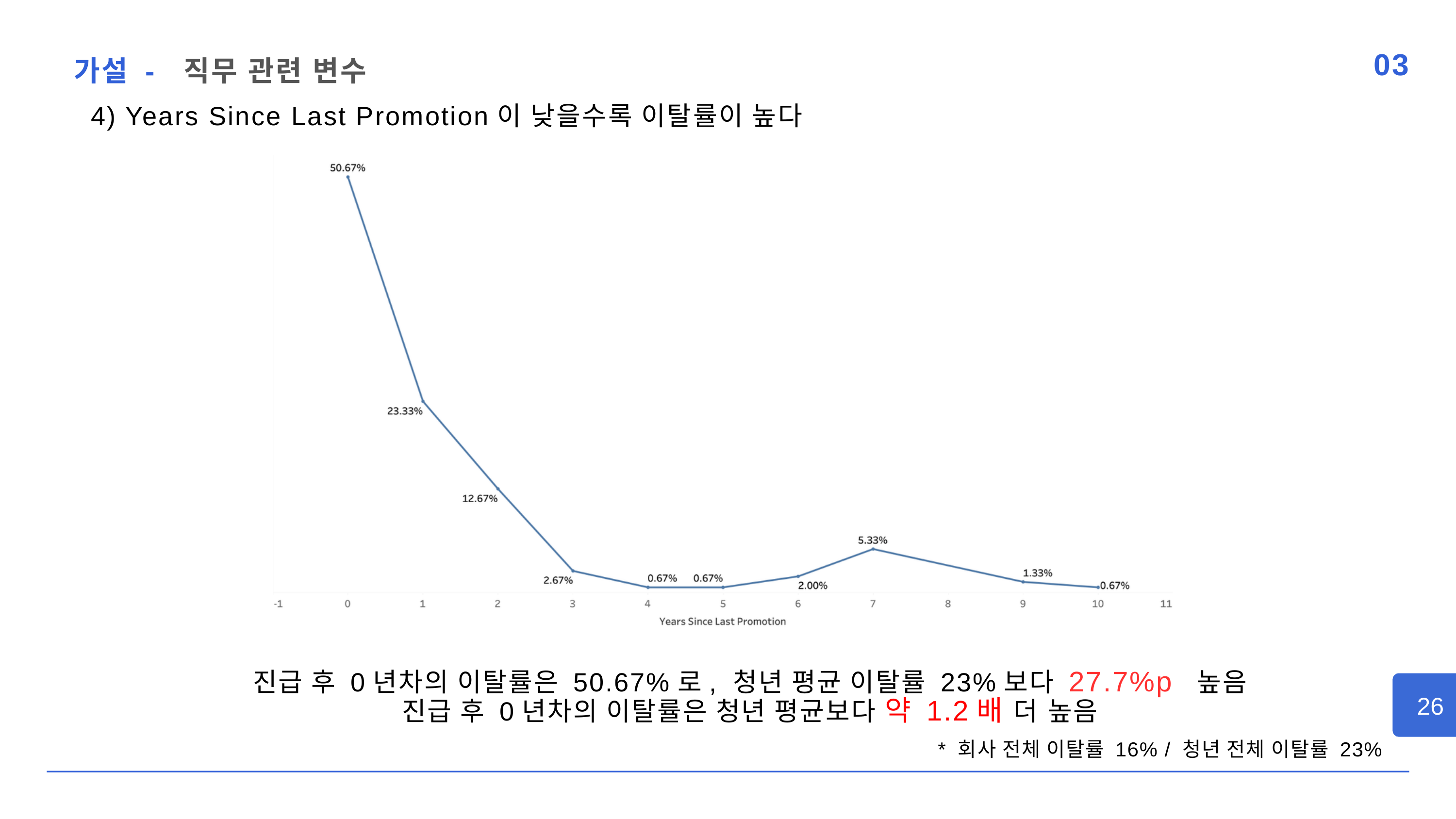

가설 -  직무 관련 변수
03
4) Years Since Last Promotion이 낮을수록 이탈률이 높다

진급 후 0년차의 이탈률은 50.67%로, 청년 평균 이탈률 23%보다 27.7%p  높음
진급 후 0년차의 이탈률은 청년 평균보다 약 1.2배 더 높음

26

* 회사 전체 이탈률 16% / 청년 전체 이탈률 23%